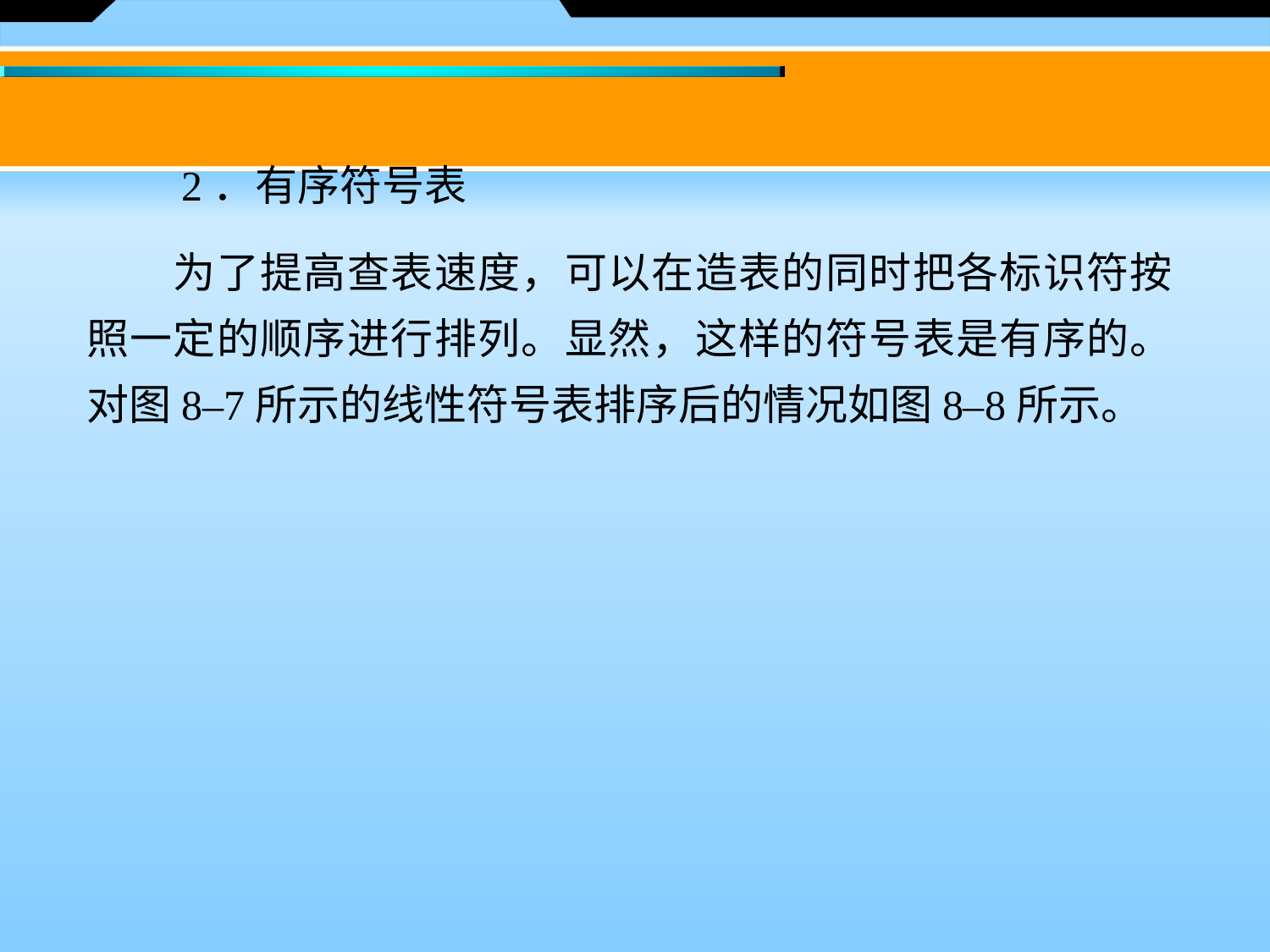

2．有序符号表
　　为了提高查表速度，可以在造表的同时把各标识符按照一定的顺序进行排列。显然，这样的符号表是有序的。对图8–7所示的线性符号表排序后的情况如图8–8所示。